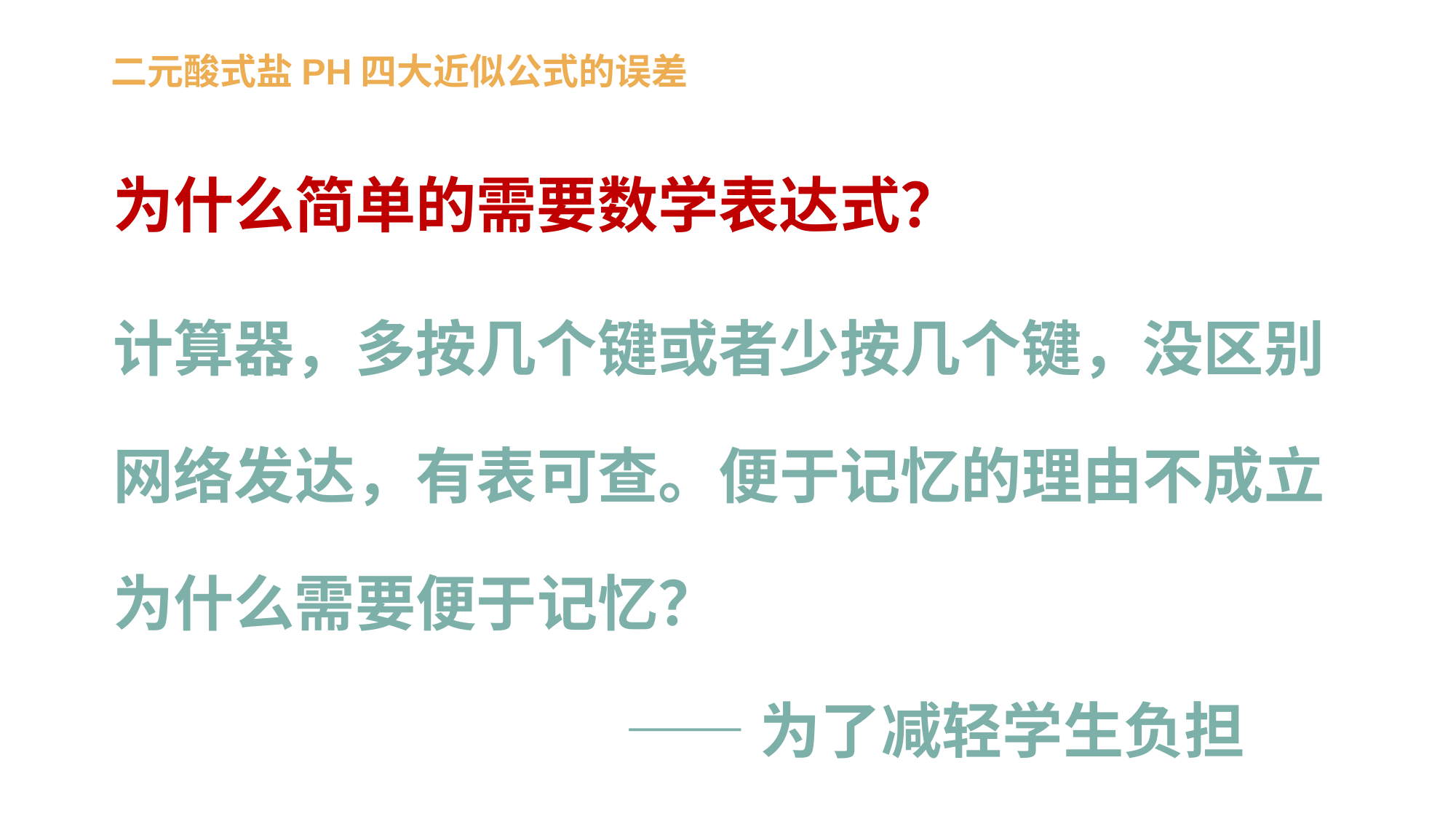

# 二元酸式盐PH四大近似公式的误差
为什么简单的需要数学表达式？
计算器，多按几个键或者少按几个键，没区别
网络发达，有表可查。便于记忆的理由不成立
为什么需要便于记忆？
                                     ——为了减轻学生负担
32